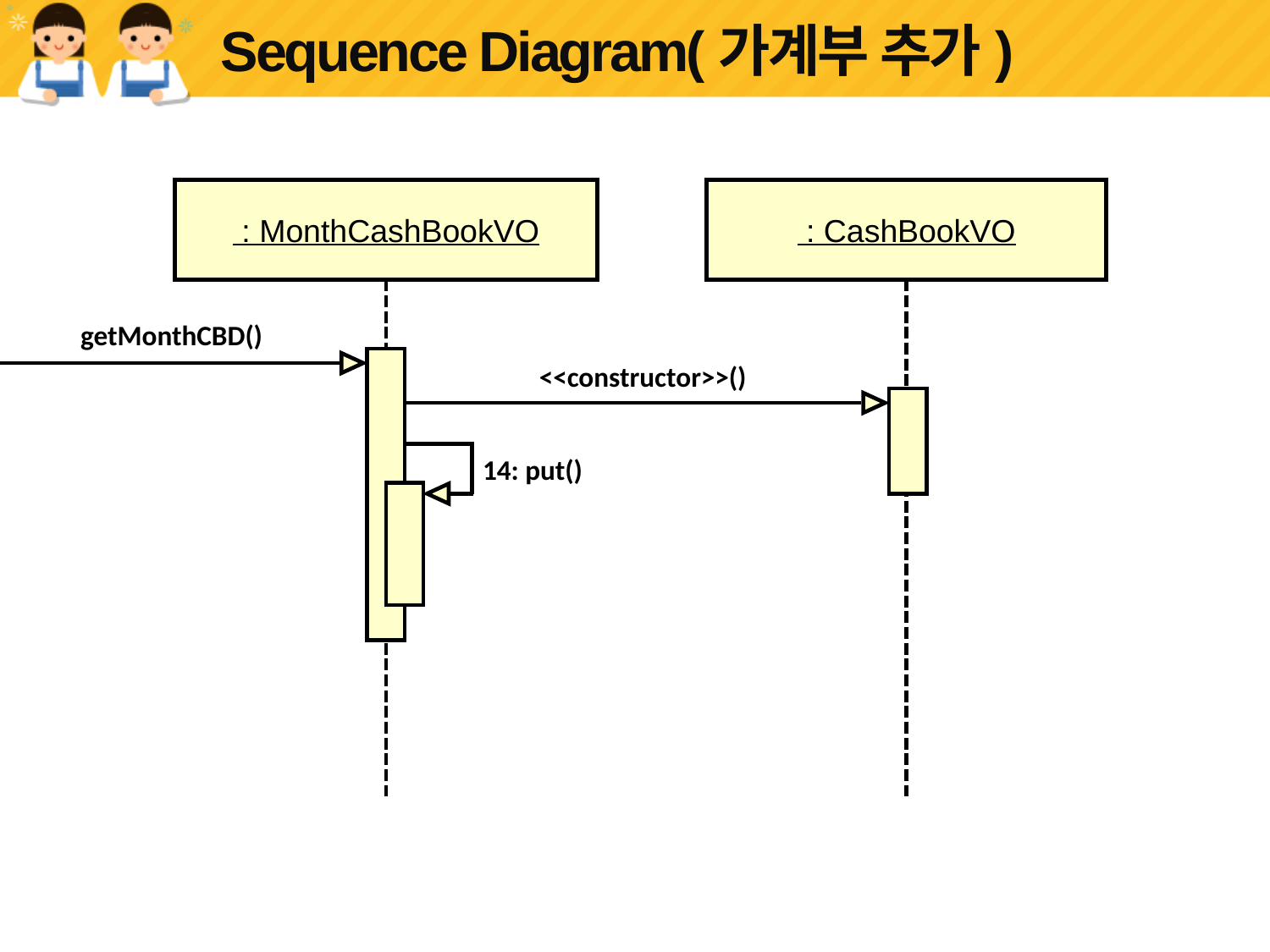

# Sequence Diagram(가계부 추가)
 : MonthCashBookVO
 : CashBookVO

getMonthCBD()

<<constructor>>()

14: put()

MonthAccountBtnListenerr

YearAccountBtn
Listenerr